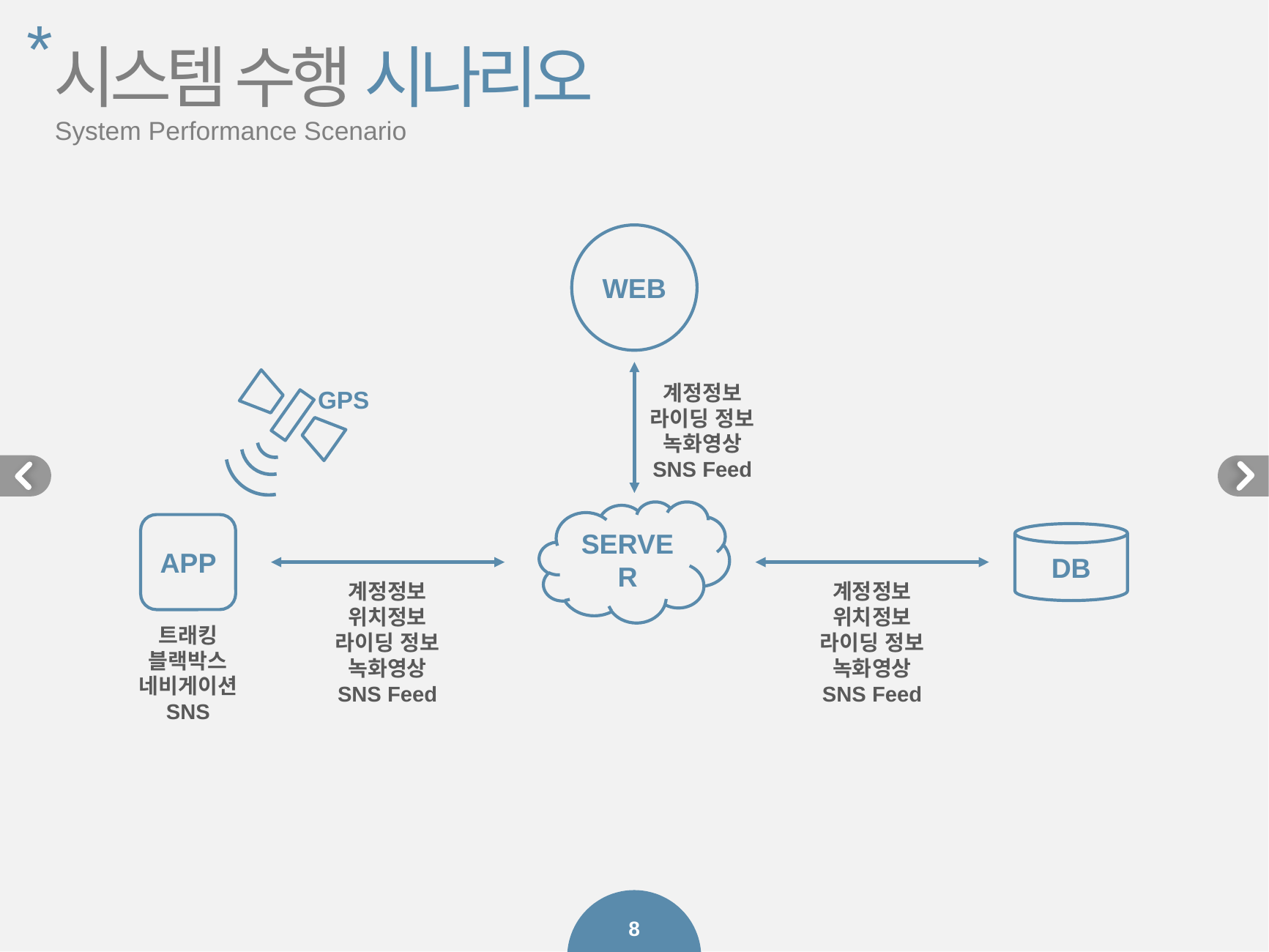

*
시스템 수행 시나리오
System Performance Scenario
WEB

계정정보
라이딩 정보
녹화영상
SNS Feed
GPS

SERVER
APP
DB
계정정보
위치정보
라이딩 정보
녹화영상
SNS Feed
계정정보
위치정보
라이딩 정보
녹화영상
SNS Feed
트래킹
블랙박스
네비게이션
SNS